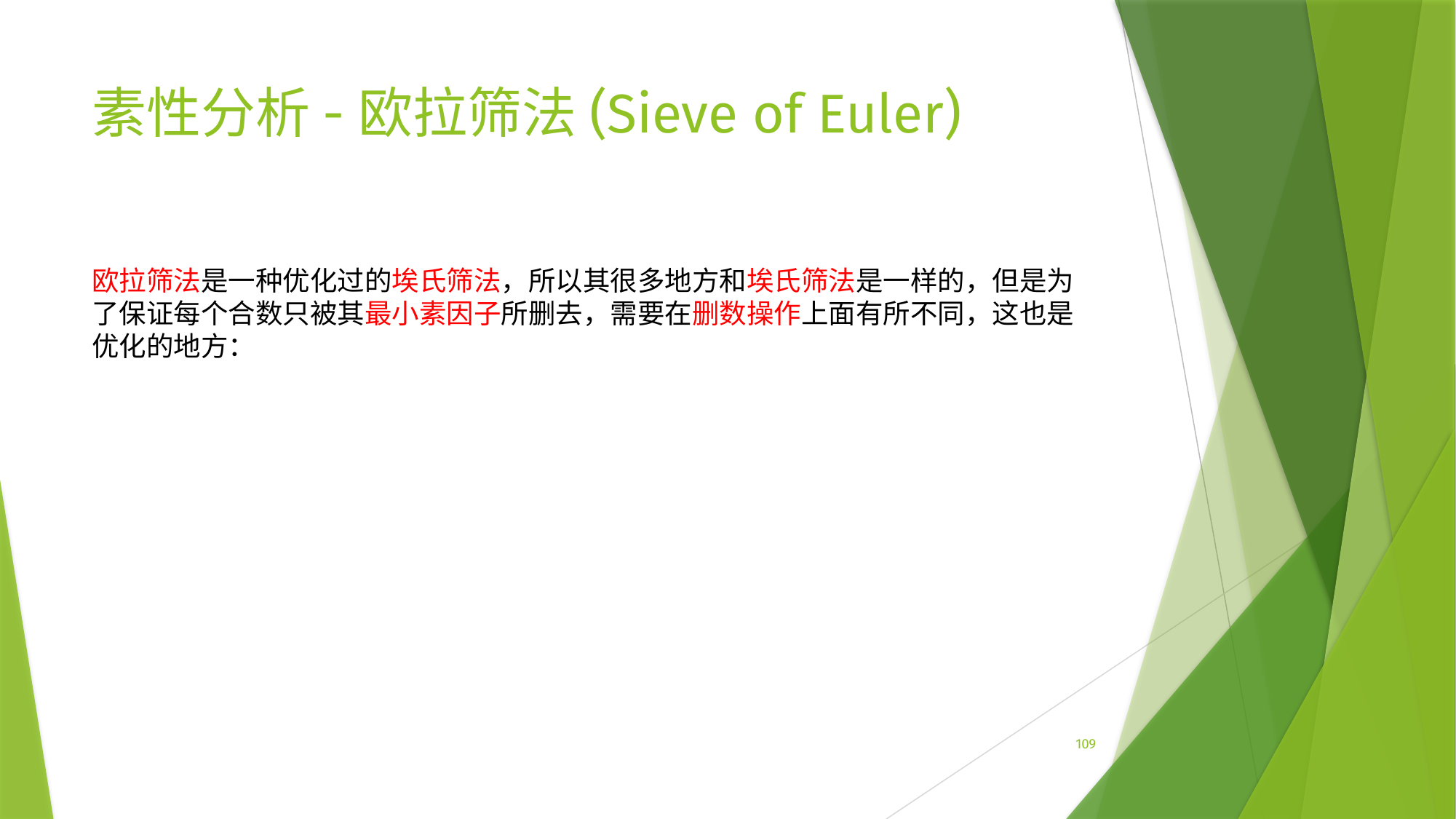

# 素性分析-欧拉筛法(Sieve of Euler)
欧拉筛法是一种优化过的埃氏筛法，所以其很多地方和埃氏筛法是一样的，但是为了保证每个合数只被其最小素因子所删去，需要在删数操作上面有所不同，这也是优化的地方：

109